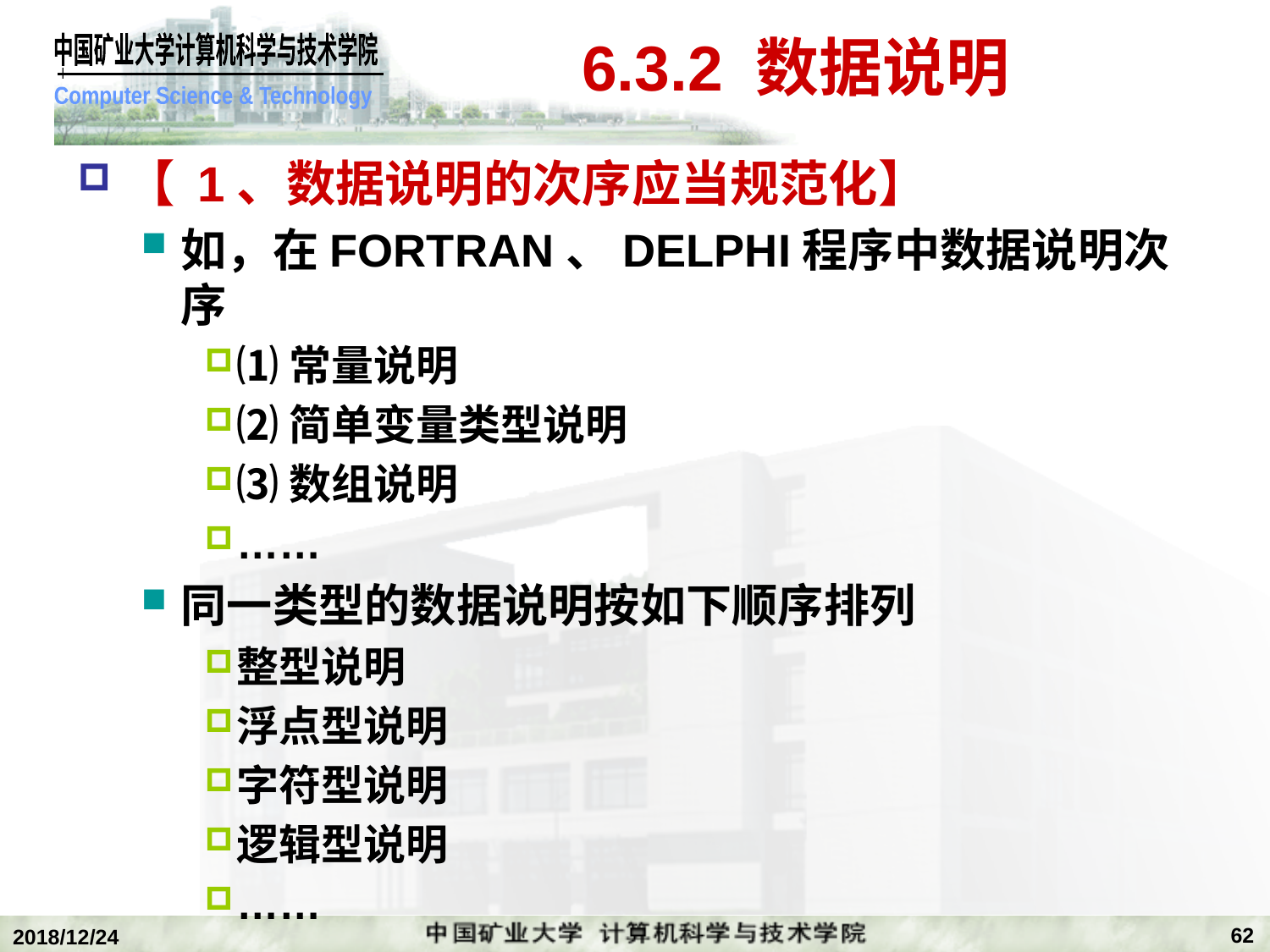

# 6.3.2 数据说明
【 1、数据说明的次序应当规范化】
如，在FORTRAN、DELPHI程序中数据说明次序
⑴常量说明
⑵简单变量类型说明
⑶数组说明
……
同一类型的数据说明按如下顺序排列
整型说明
浮点型说明
字符型说明
逻辑型说明
……
62
2018/12/24